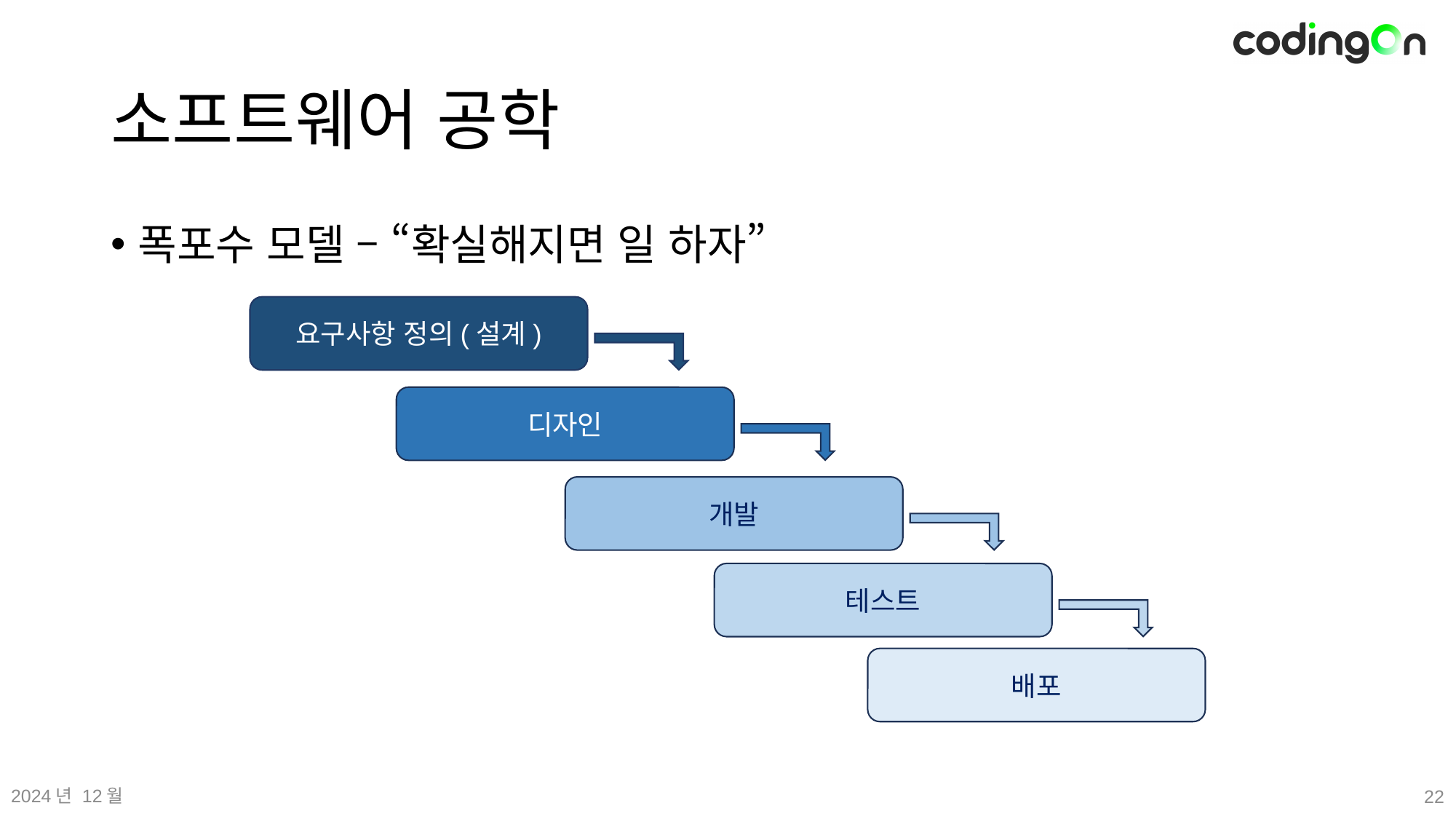

# 소프트웨어 공학
폭포수 모델 – “확실해지면 일 하자”
요구사항 정의(설계)

디자인

개발

테스트

배포
2024년 12월
22